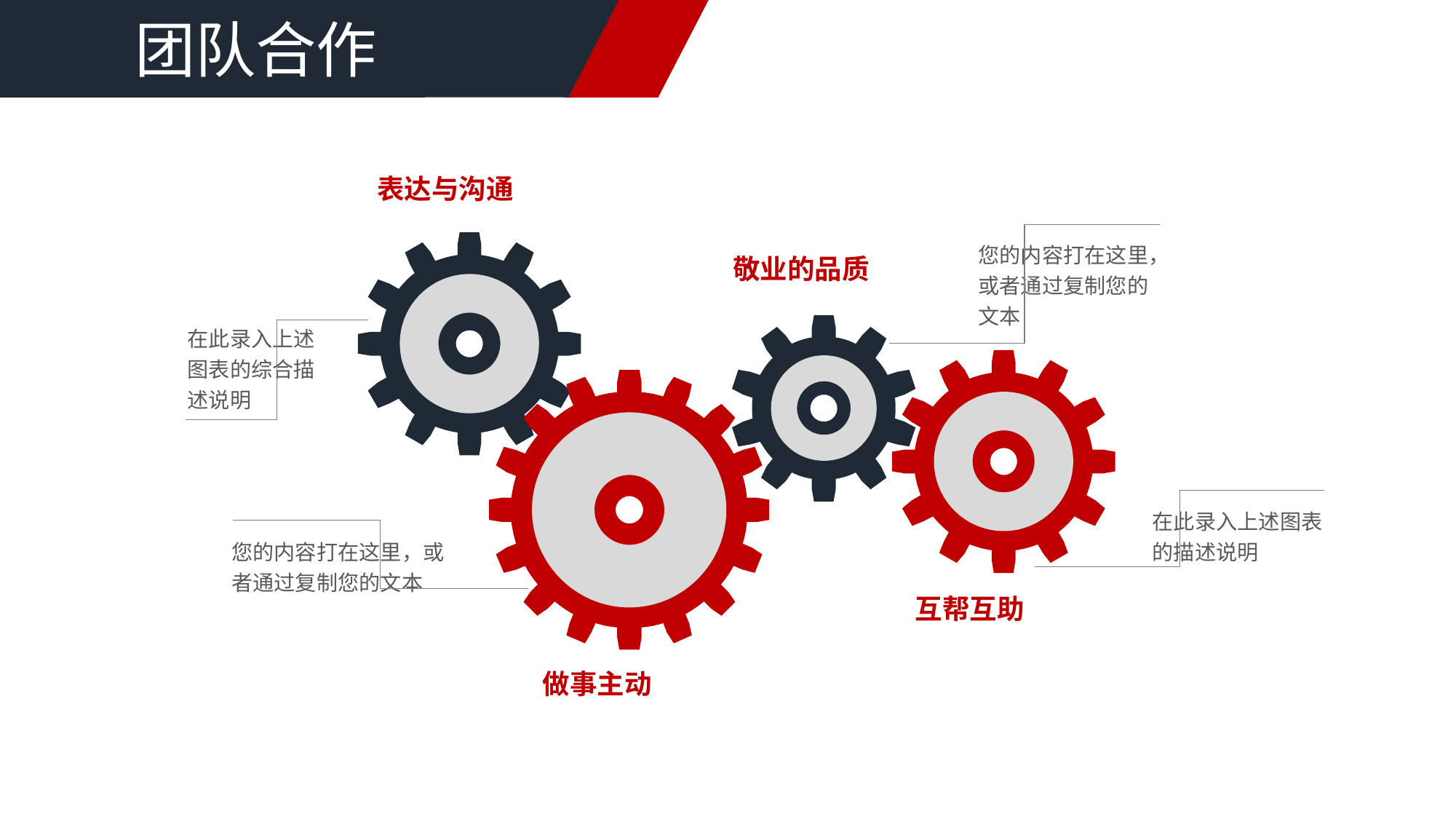

团队合作
表达与沟通
您的内容打在这里，或者通过复制您的文本

敬业的品质
在此录入上述图表的综合描述说明

在此录入上述图表的描述说明
您的内容打在这里，或者通过复制您的文本
互帮互助
做事主动